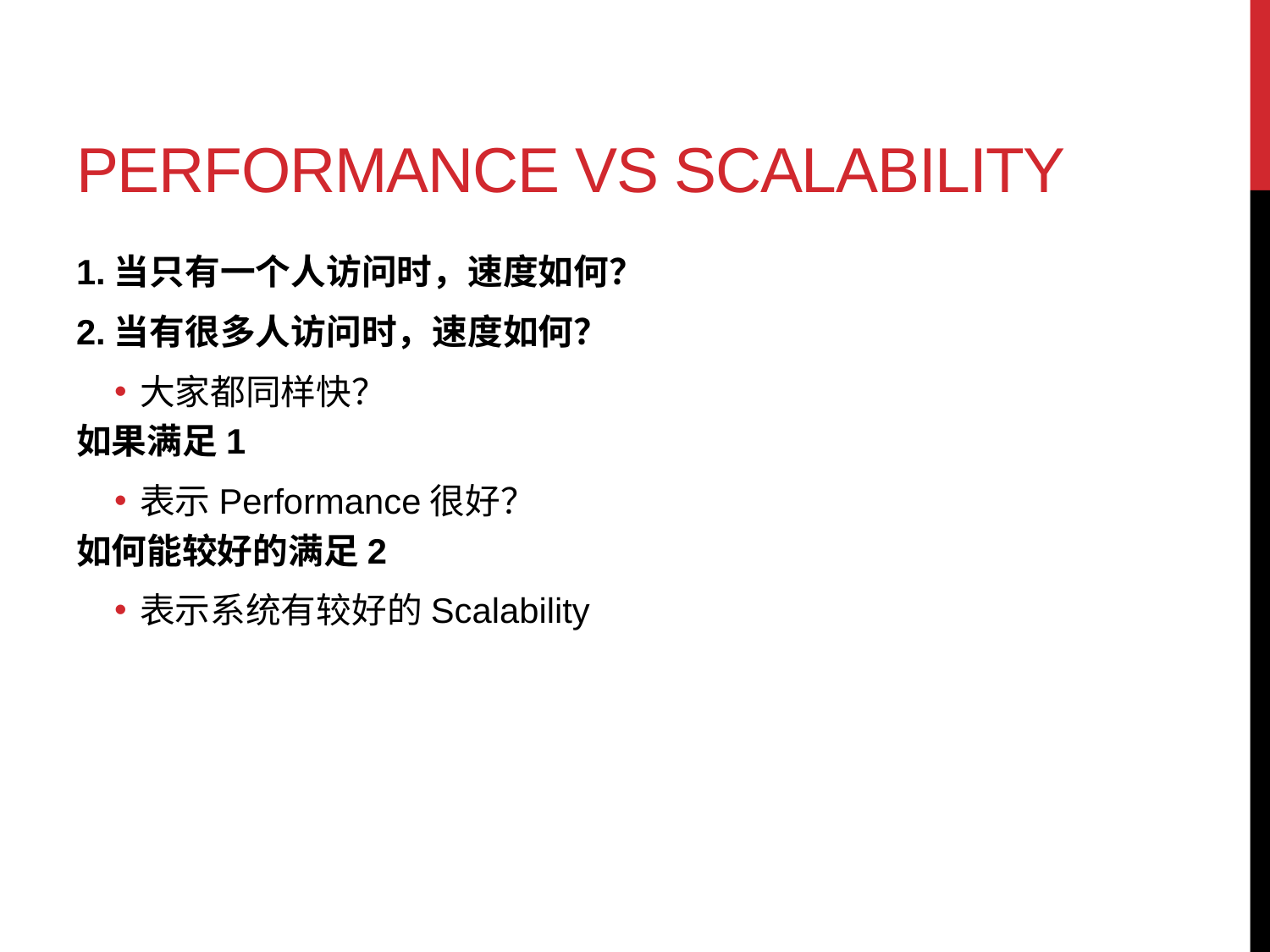

# Performance Vs Scalability
1.当只有一个人访问时，速度如何？
2.当有很多人访问时，速度如何？
大家都同样快？
如果满足1
表示Performance很好？
如何能较好的满足2
表示系统有较好的Scalability